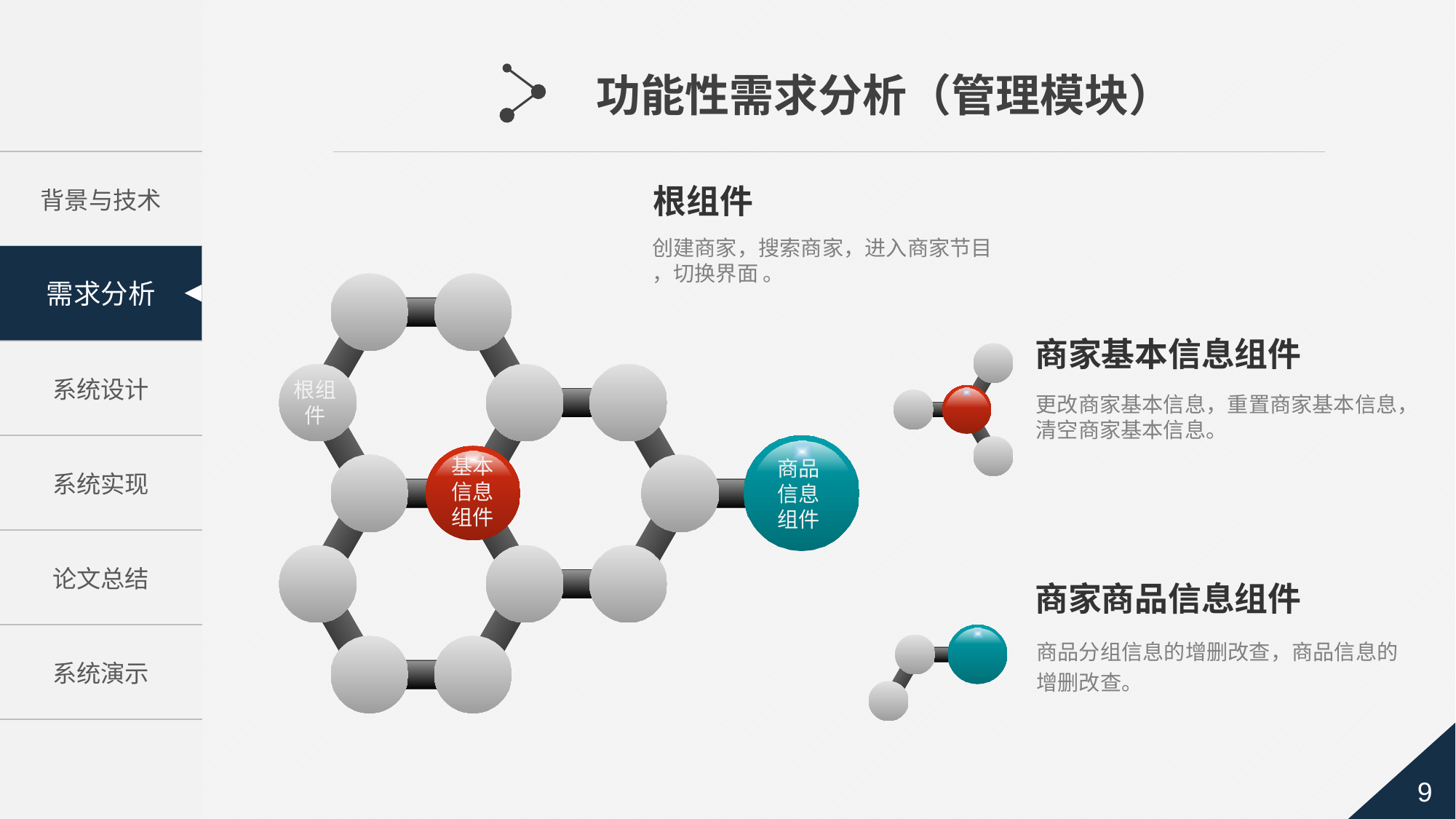

功能性需求分析（管理模块）
根组件
创建商家，搜索商家，进入商家节目
，切换界面 。

商家基本信息组件

根组件
更改商家基本信息，重置商家基本信息，清空商家基本信息。
基本信息组件
商品信息组件
商家商品信息组件

商品分组信息的增删改查，商品信息的增删改查。